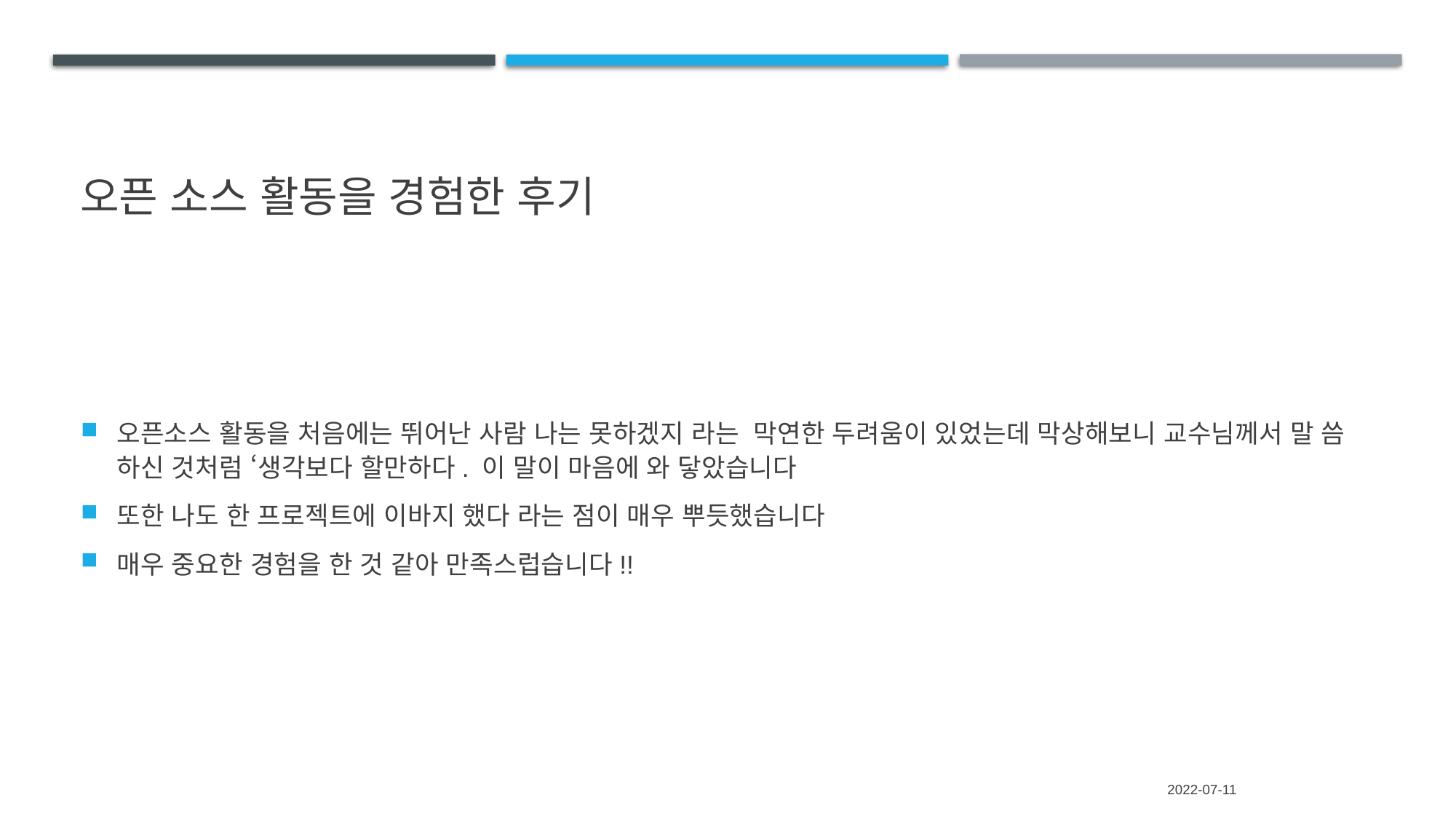

# 오픈 소스 활동을 경험한 후기
오픈소스 활동을 처음에는 뛰어난 사람 나는 못하겠지 라는  막연한 두려움이 있었는데 막상해보니 교수님께서 말 씀 하신 것처럼 ‘생각보다 할만하다. 이 말이 마음에 와 닿았습니다
또한 나도 한 프로젝트에 이바지 했다 라는 점이 매우 뿌듯했습니다
매우 중요한 경험을 한 것 같아 만족스럽습니다!!
2022-07-11